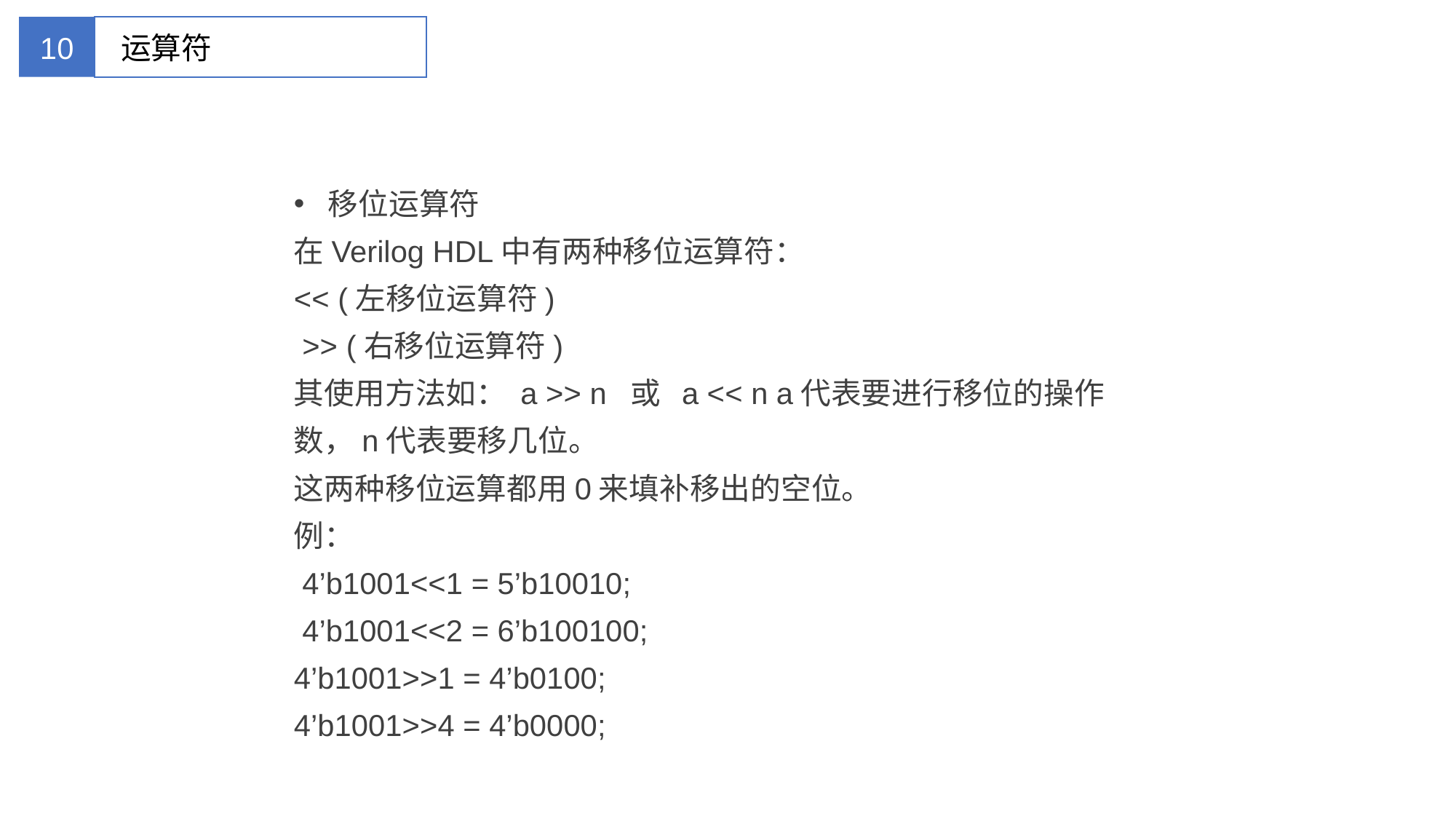

10

运算符
移位运算符
在Verilog HDL中有两种移位运算符：
<< (左移位运算符)
 >> (右移位运算符)
其使用方法如： a >> n  或  a << n a代表要进行移位的操作数，n代表要移几位。
这两种移位运算都用0来填补移出的空位。
例：
 4’b1001<<1 = 5’b10010;
 4’b1001<<2 = 6’b100100;
4’b1001>>1 = 4’b0100;
4’b1001>>4 = 4’b0000;